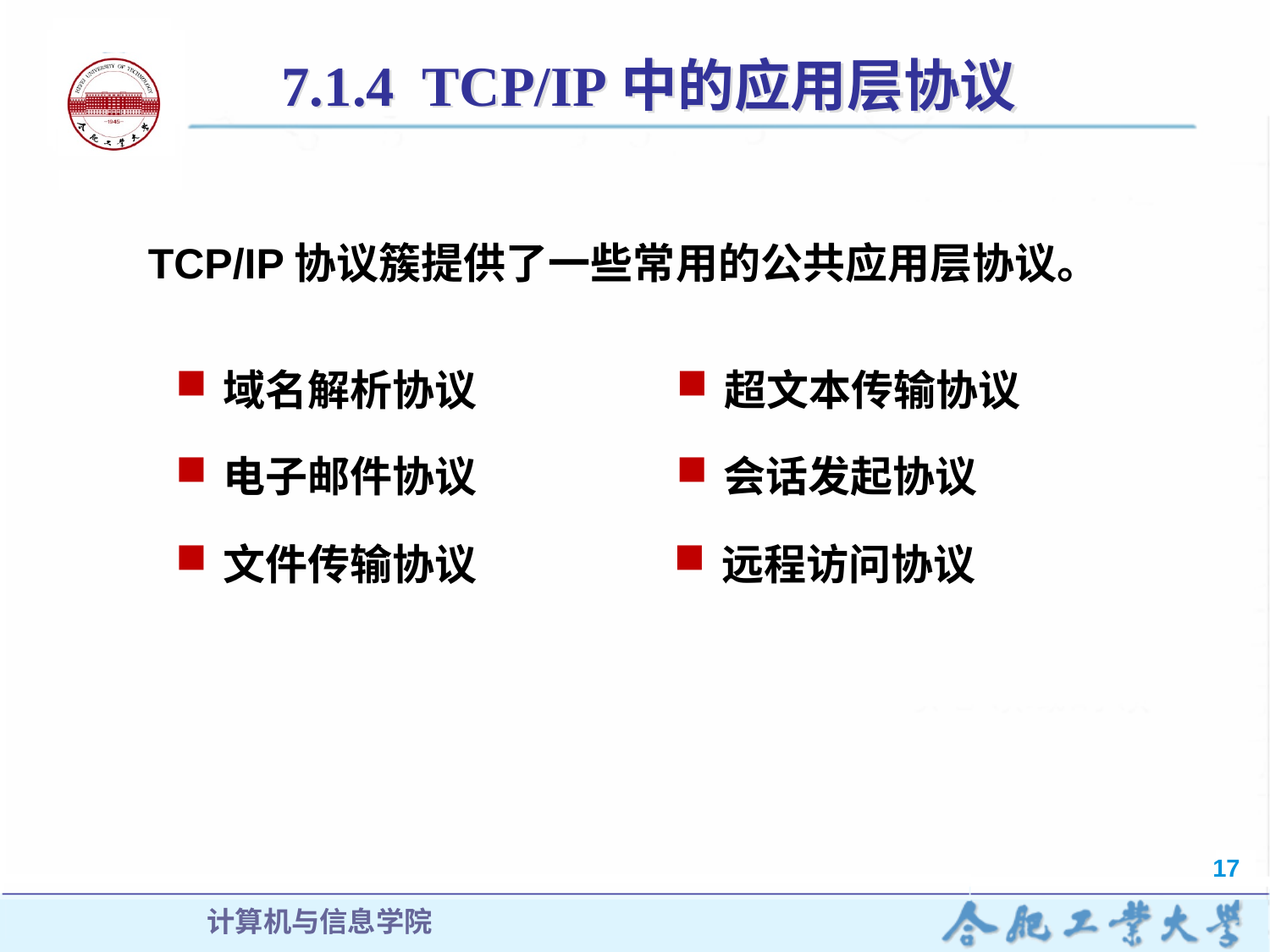

7.1.4  TCP/IP中的应用层协议
TCP/IP协议簇提供了一些常用的公共应用层协议。
域名解析协议
超文本传输协议
电子邮件协议
会话发起协议
文件传输协议
远程访问协议